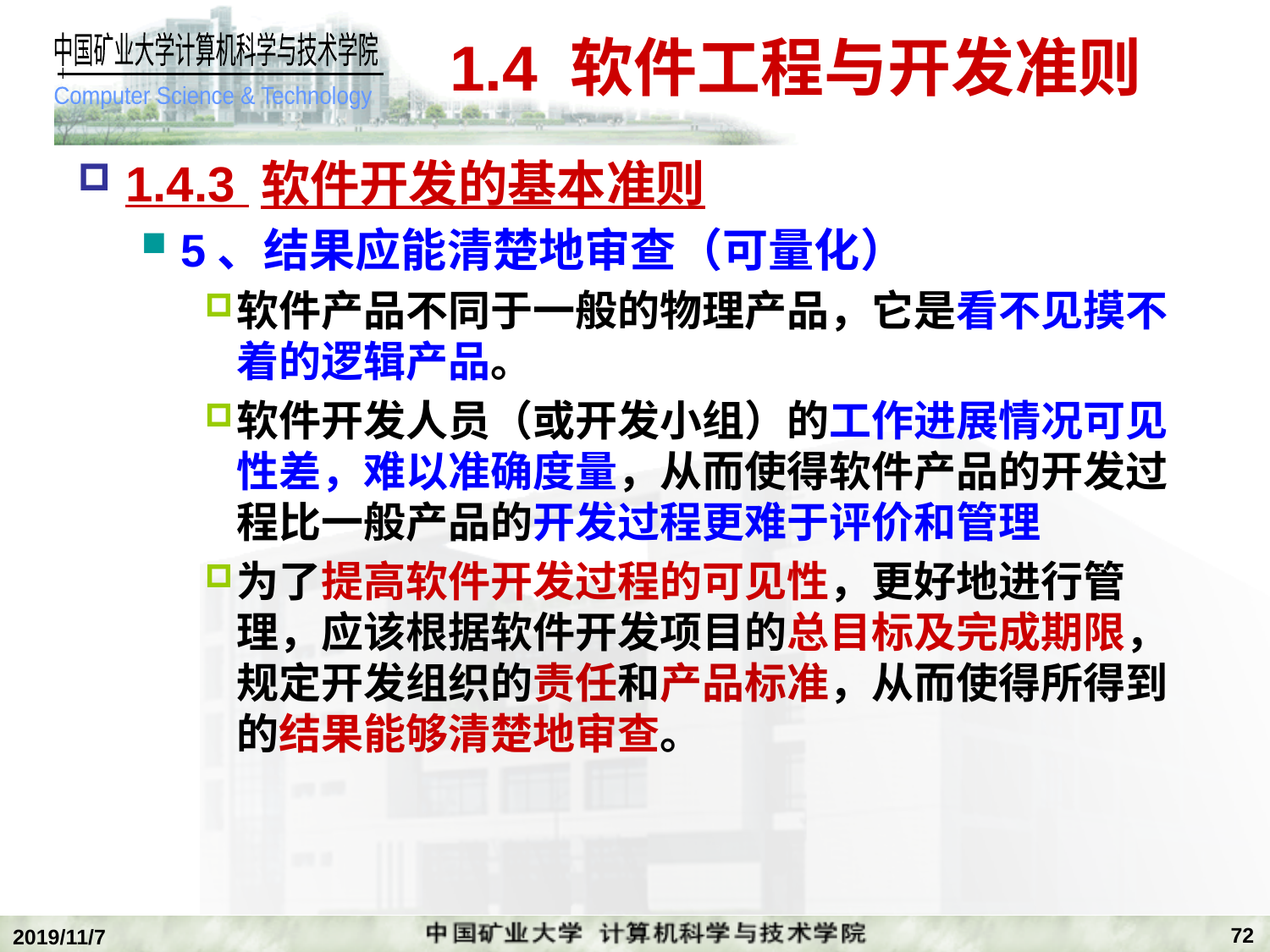

# 1.4 软件工程与开发准则
1.4.3 软件开发的基本准则
5、结果应能清楚地审查（可量化）
软件产品不同于一般的物理产品，它是看不见摸不着的逻辑产品。
软件开发人员（或开发小组）的工作进展情况可见性差，难以准确度量，从而使得软件产品的开发过程比一般产品的开发过程更难于评价和管理
为了提高软件开发过程的可见性，更好地进行管理，应该根据软件开发项目的总目标及完成期限，规定开发组织的责任和产品标准，从而使得所得到的结果能够清楚地审查。
72
2019/11/7